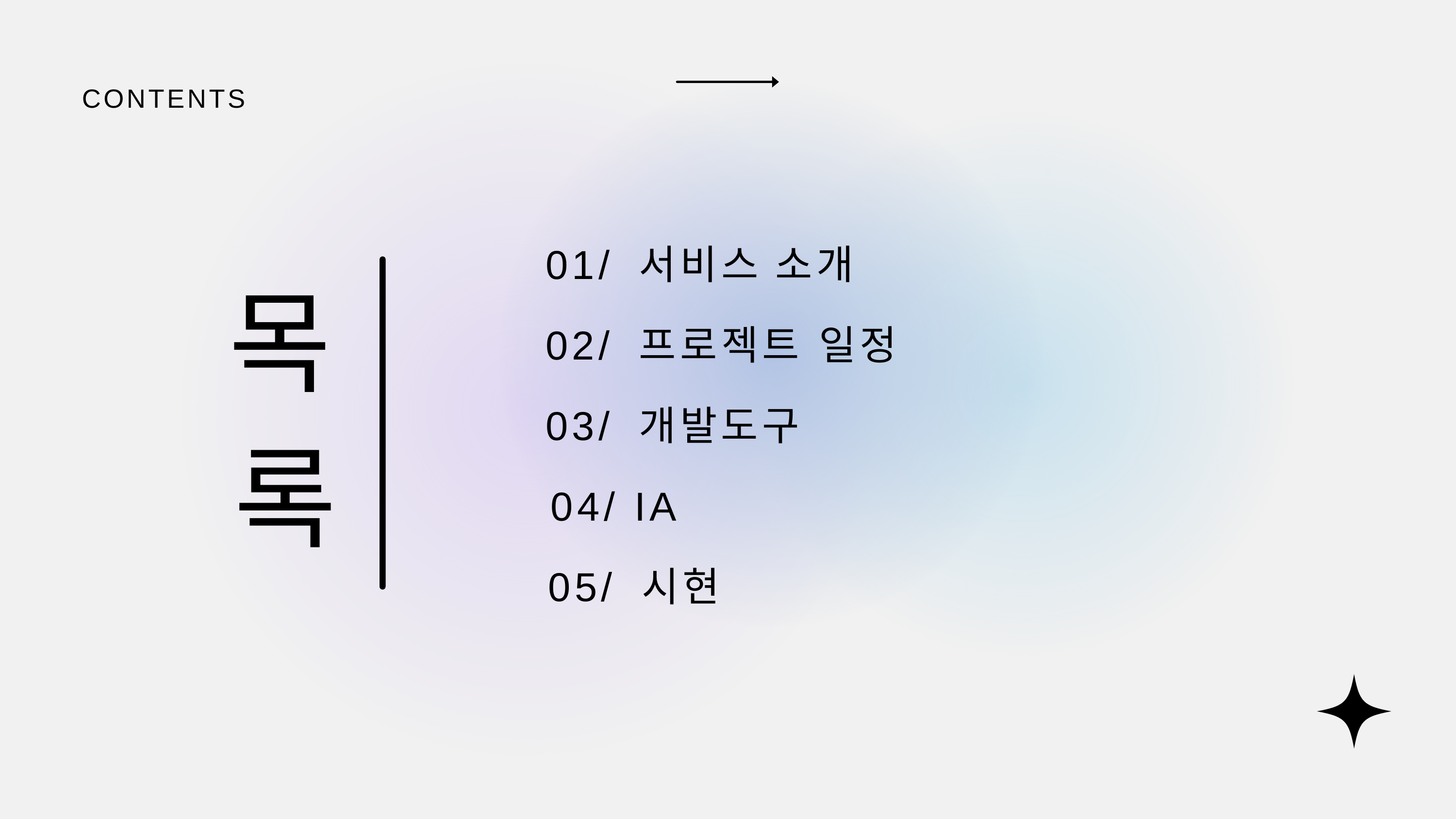

CONTENTS

01/ 서비스 소개
목록
02/ 프로젝트 일정
03/ 개발도구

04/ IA
05/ 시현